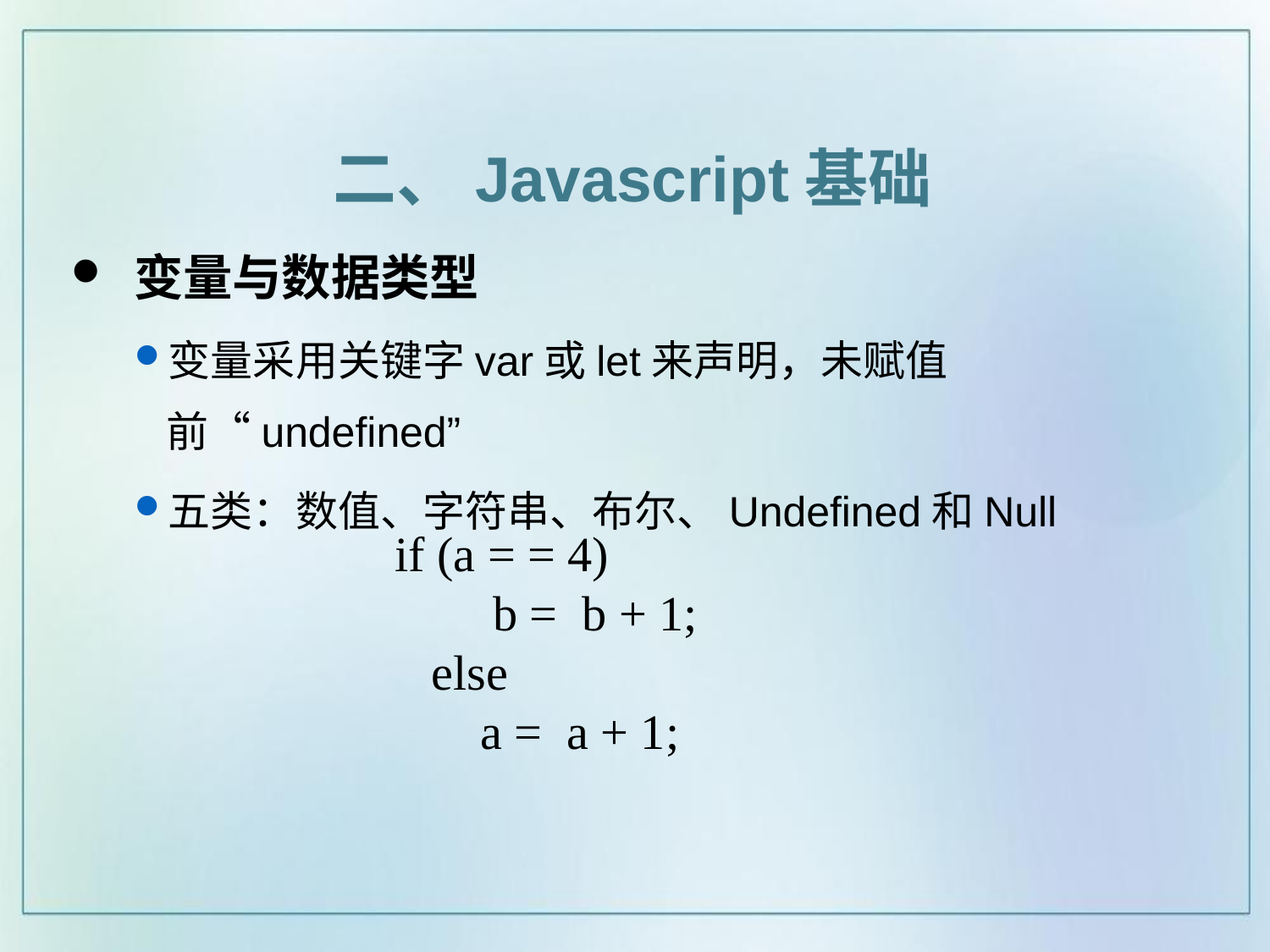

二、Javascript基础
 变量与数据类型
变量采用关键字var或let来声明，未赋值前“undefined”
五类：数值、字符串、布尔、Undefined和Null

if (a = = 4)
        b =  b + 1;
   else
       a =  a + 1;